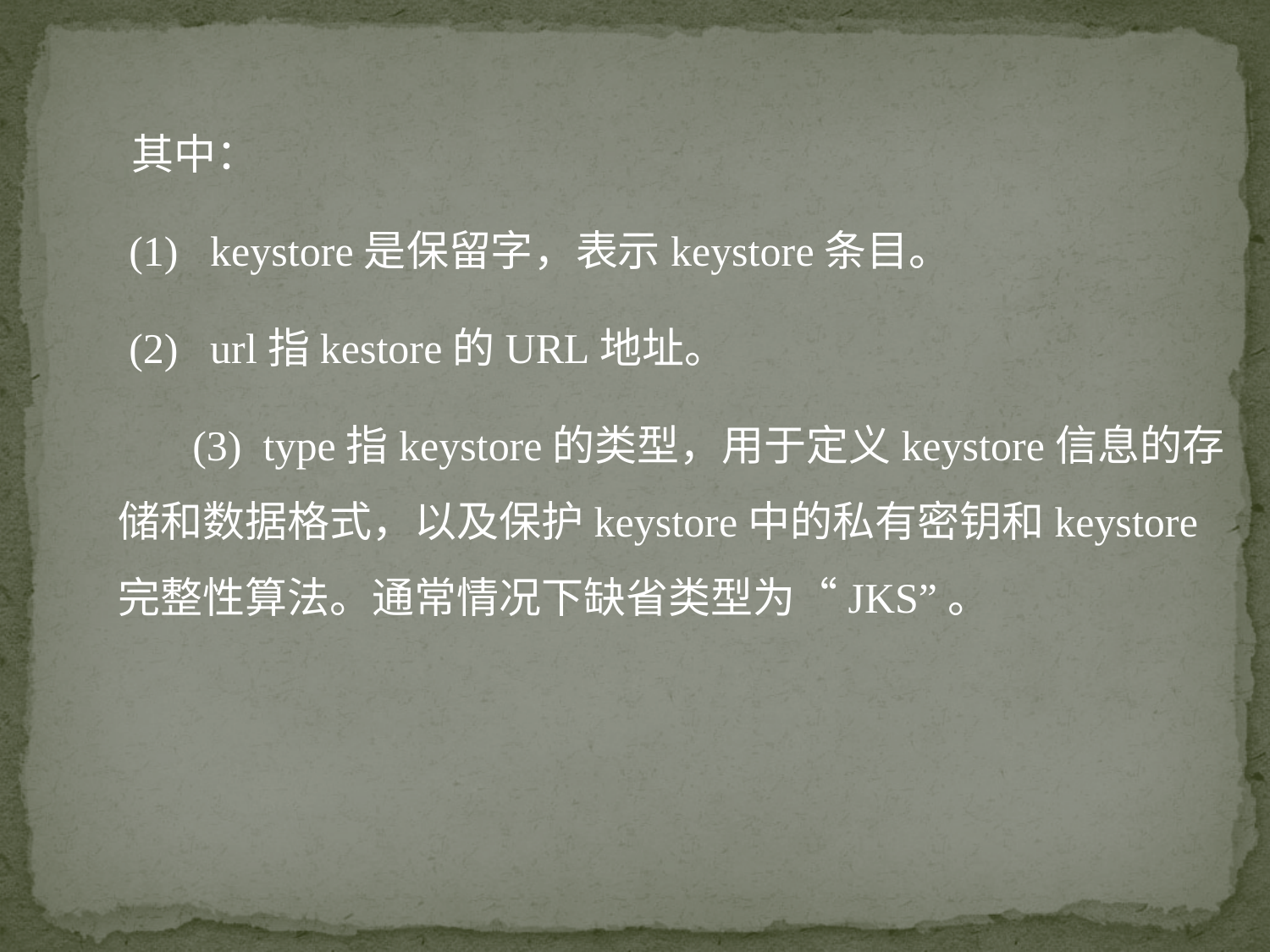

其中：
 (1)   keystore是保留字，表示keystore条目。
 (2)   url指kestore的URL地址。
       (3)  type指keystore的类型，用于定义keystore信息的存储和数据格式，以及保护keystore中的私有密钥和keystore完整性算法。通常情况下缺省类型为“JKS”。